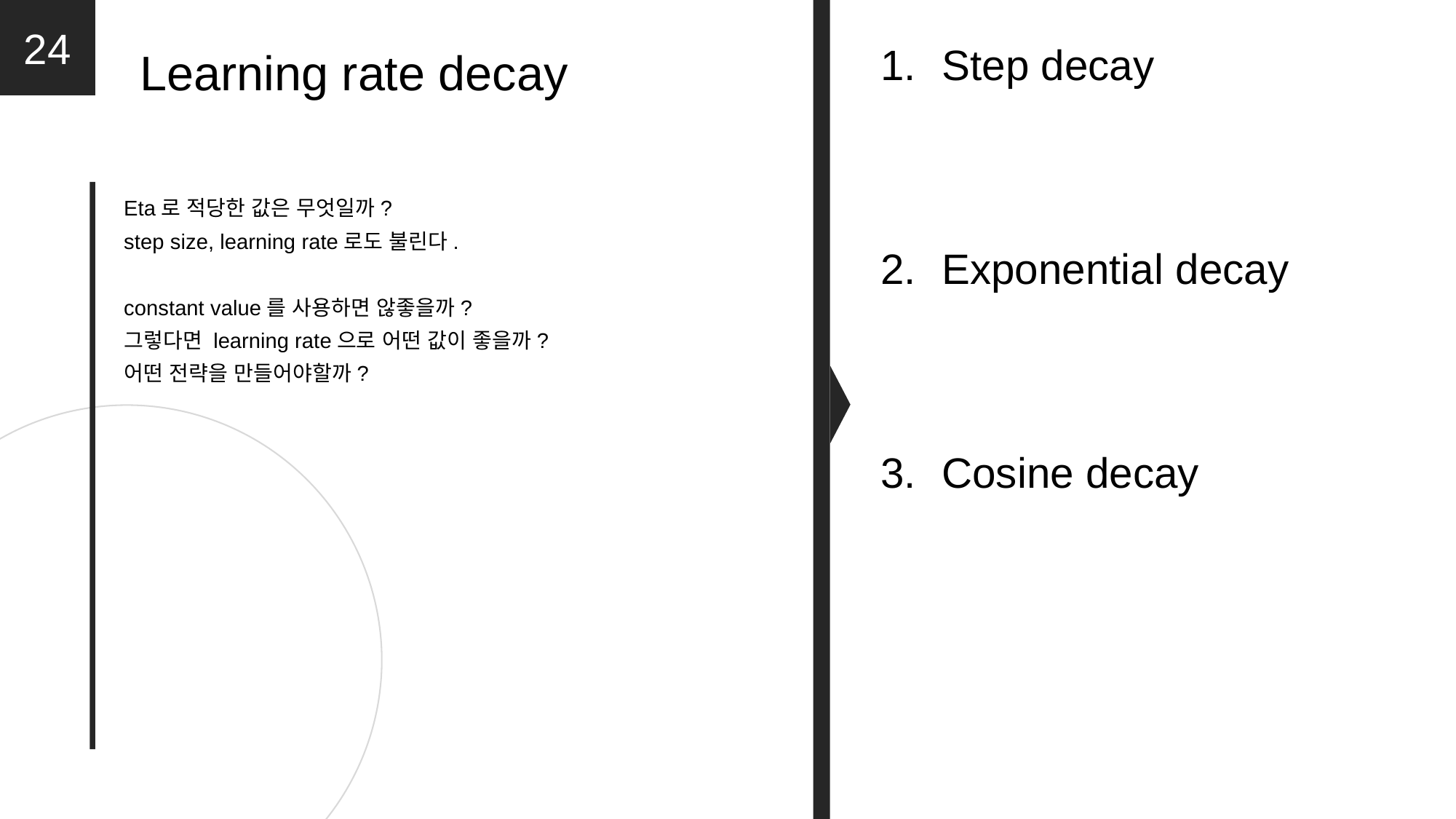

24

Step decay

Exponential decay

Cosine decay
Learning rate decay

Eta로 적당한 값은 무엇일까?
step size, learning rate로도 불린다.

constant value를 사용하면 않좋을까?
그렇다면 learning rate으로 어떤 값이 좋을까?
어떤 전략을 만들어야할까?